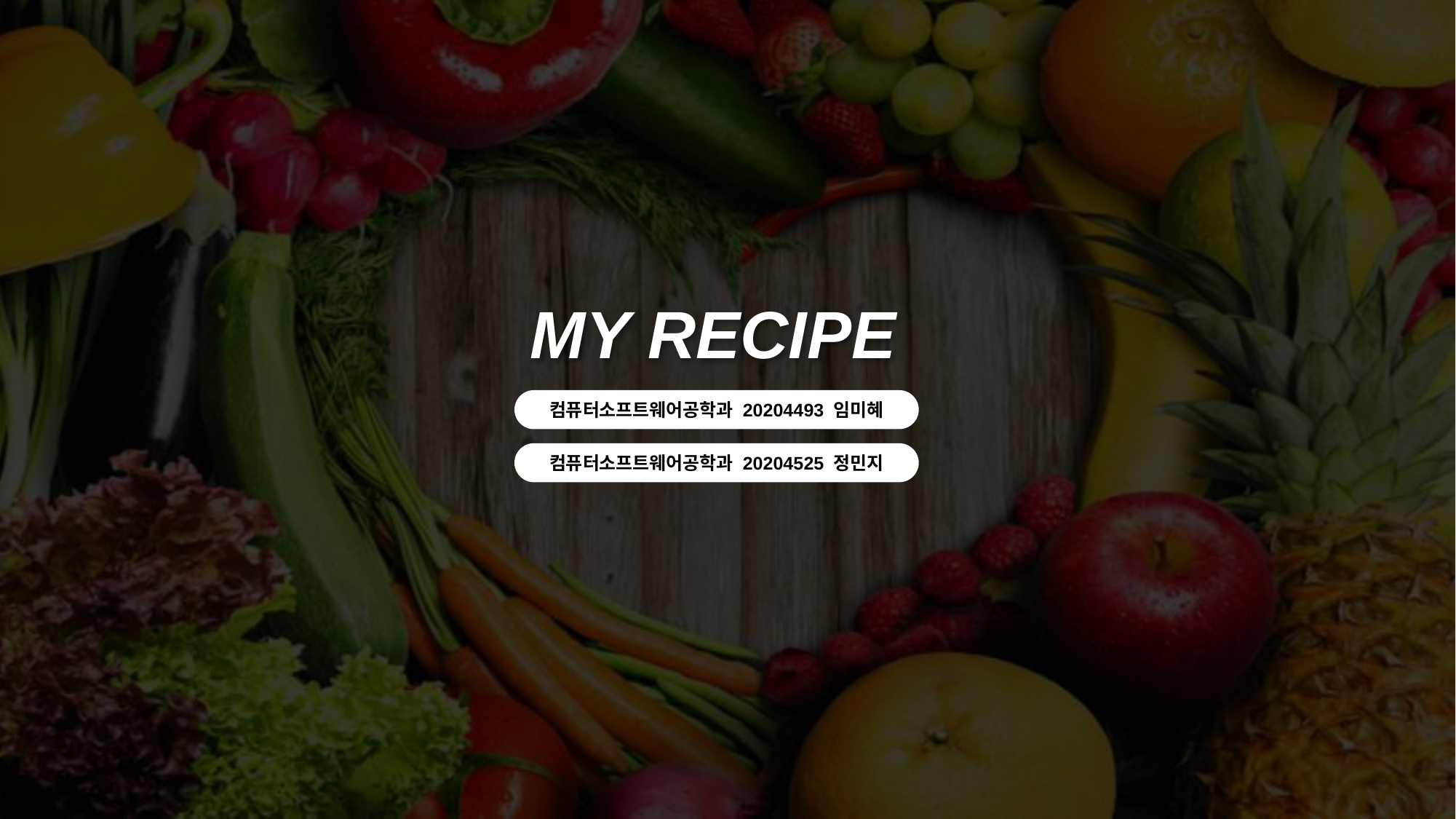

MY RECIPE

컴퓨터소프트웨어공학과 20204493 임미혜
컴퓨터소프트웨어공학과 20204525 정민지